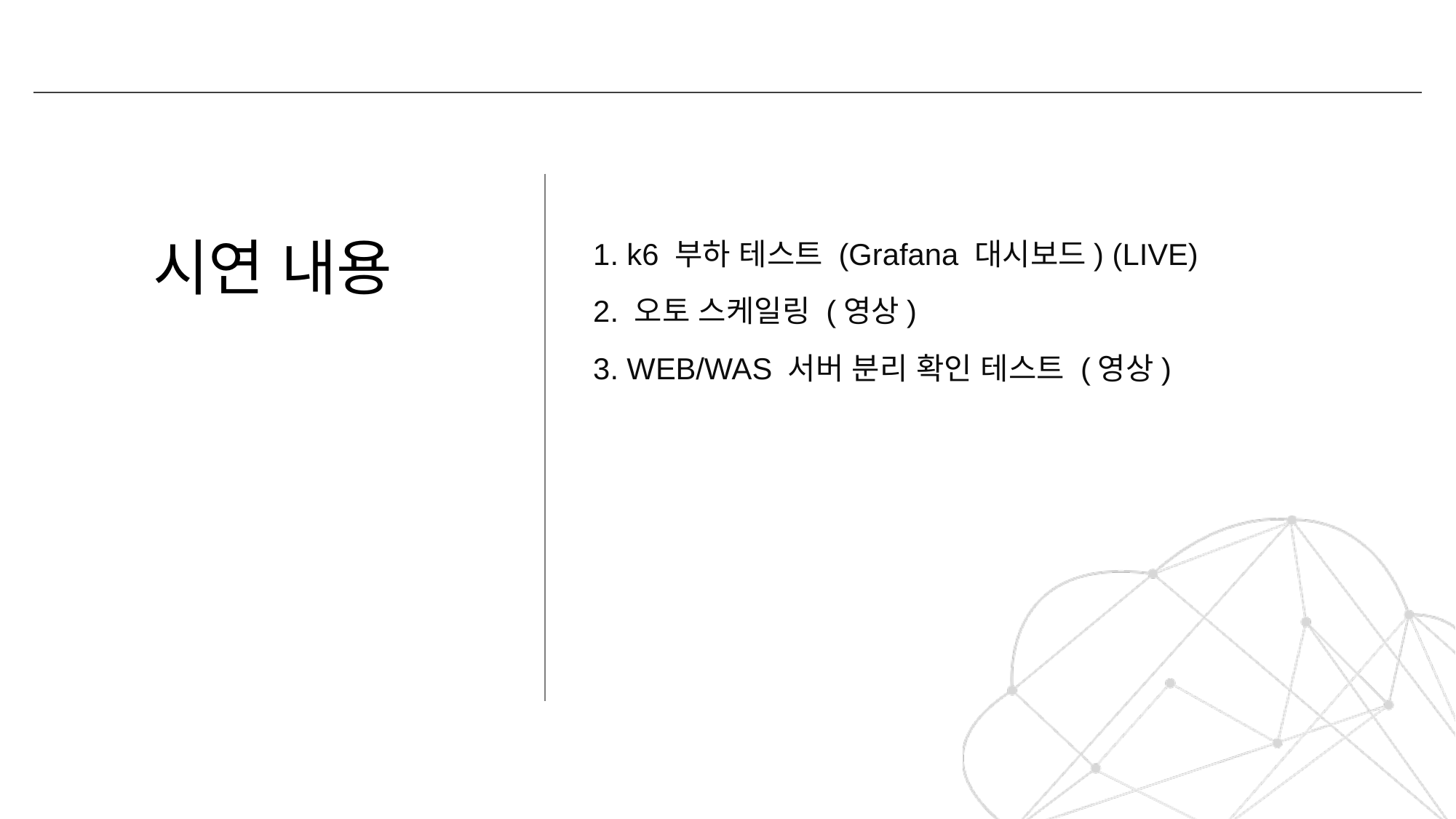

# 시연 내용
1. k6 부하 테스트 (Grafana 대시보드) (LIVE)
2. 오토 스케일링 (영상)
3. WEB/WAS 서버 분리 확인 테스트 (영상)